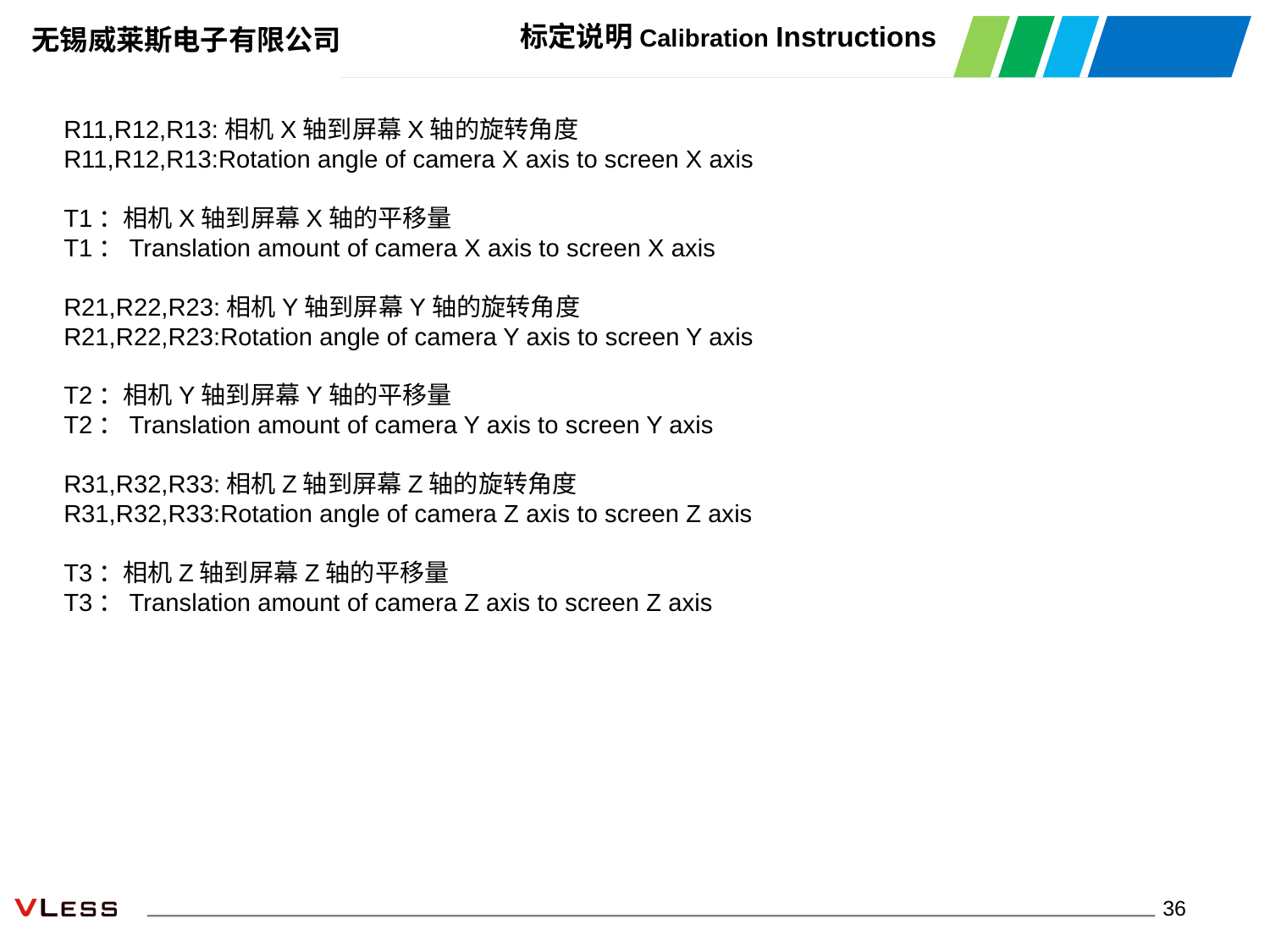

标定说明Calibration Instructions
R11,R12,R13:相机X轴到屏幕X轴的旋转角度
R11,R12,R13:Rotation angle of camera X axis to screen X axis

T1：相机X轴到屏幕X轴的平移量
T1：Translation amount of camera X axis to screen X axis

R21,R22,R23:相机Y轴到屏幕Y轴的旋转角度
R21,R22,R23:Rotation angle of camera Y axis to screen Y axis

T2：相机Y轴到屏幕Y轴的平移量
T2：Translation amount of camera Y axis to screen Y axis

R31,R32,R33:相机Z轴到屏幕Z轴的旋转角度
R31,R32,R33:Rotation angle of camera Z axis to screen Z axis

T3：相机Z轴到屏幕Z轴的平移量
T3：Translation amount of camera Z axis to screen Z axis